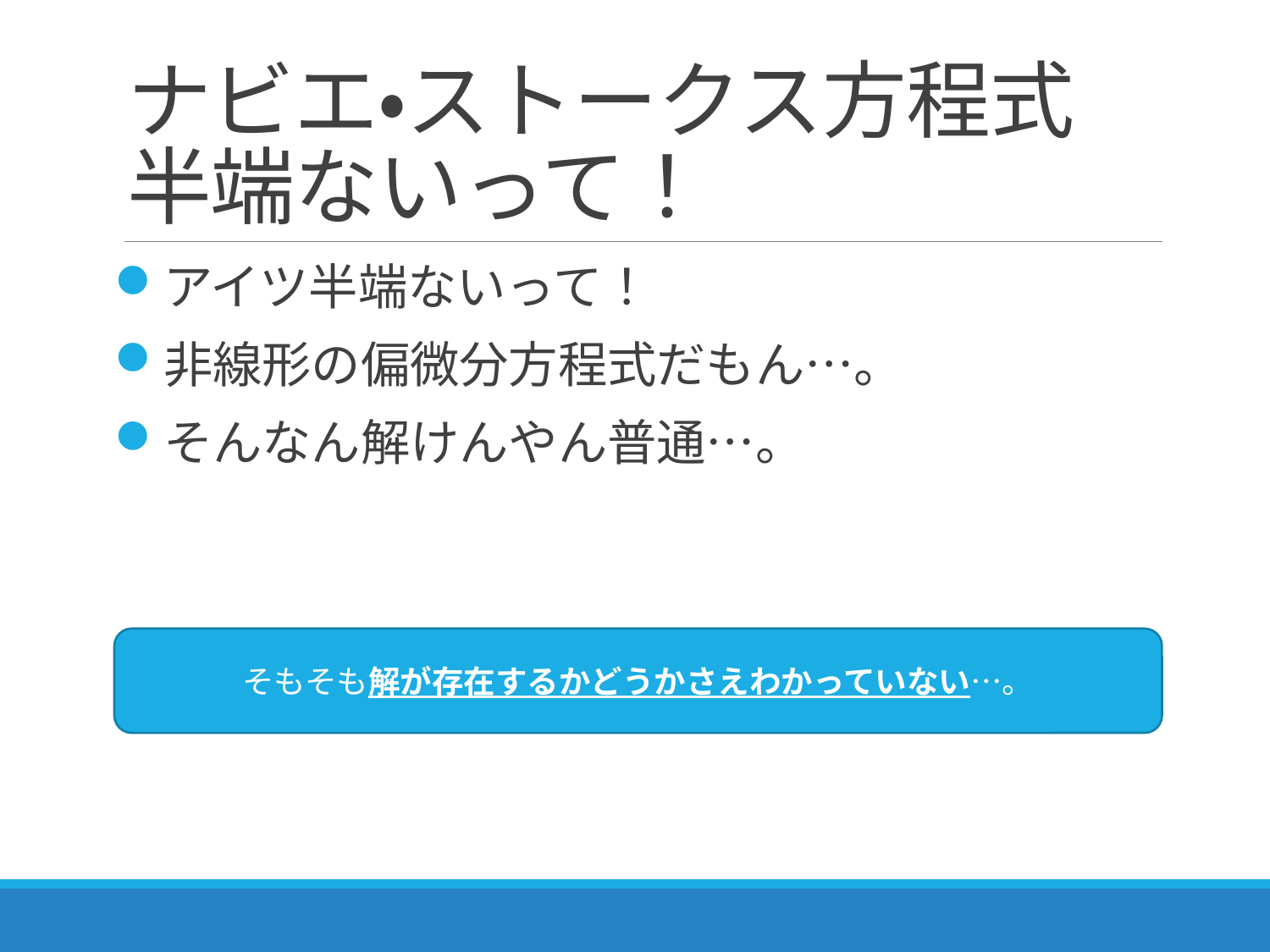

# ナビエ・ストークス方程式 半端ないって！
アイツ半端ないって！
非線形の偏微分方程式だもん…。
そんなん解けんやん普通…。
そもそも解が存在するかどうかさえわかっていない…。